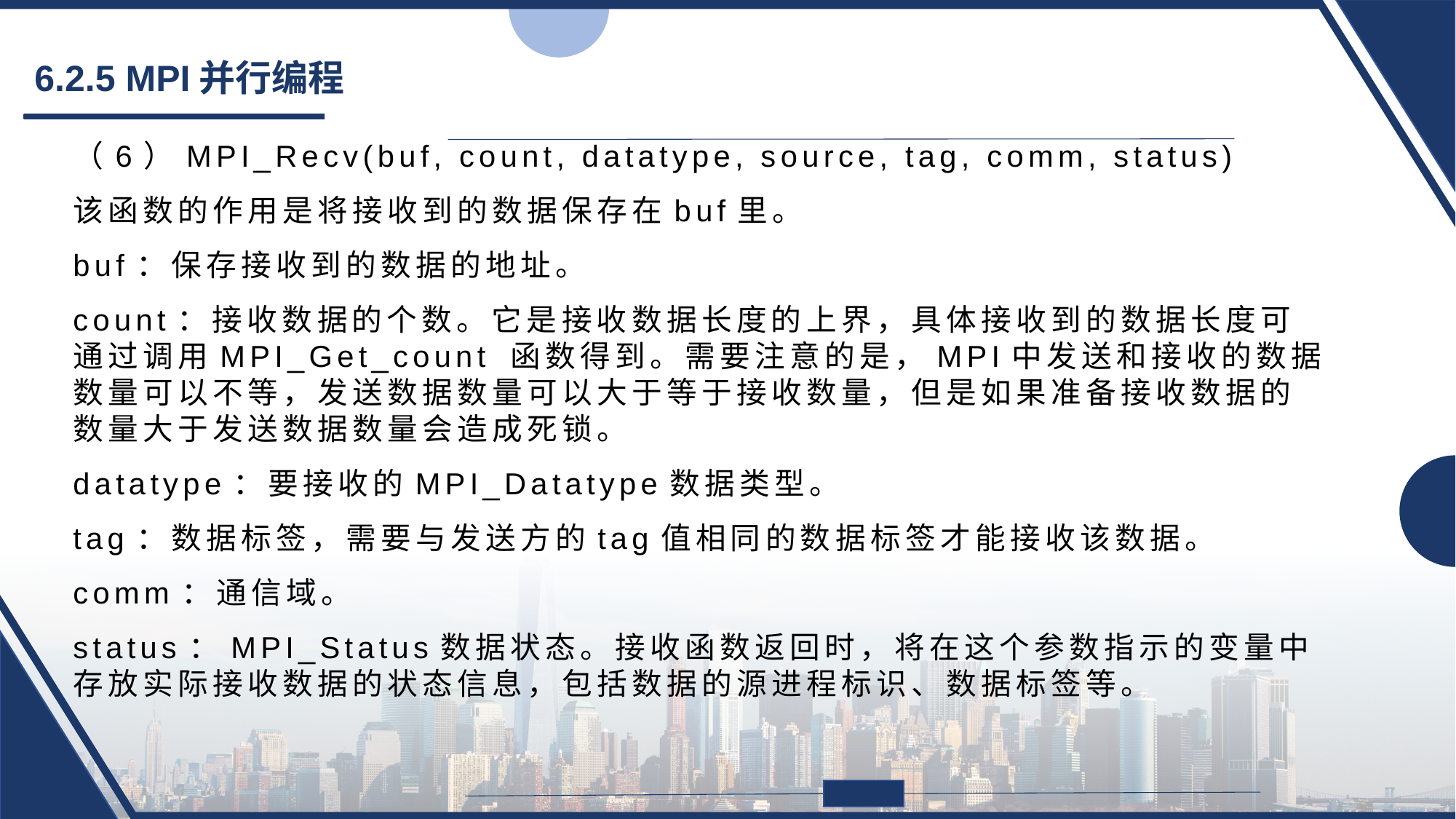

# 6.2.5 MPI并行编程
（6）MPI_Recv(buf, count, datatype, source, tag, comm, status)
该函数的作用是将接收到的数据保存在buf里。
buf：保存接收到的数据的地址。
count：接收数据的个数。它是接收数据长度的上界，具体接收到的数据长度可通过调用MPI_Get_count 函数得到。需要注意的是，MPI中发送和接收的数据数量可以不等，发送数据数量可以大于等于接收数量，但是如果准备接收数据的数量大于发送数据数量会造成死锁。
datatype：要接收的MPI_Datatype数据类型。
tag：数据标签，需要与发送方的tag值相同的数据标签才能接收该数据。
comm：通信域。
status：MPI_Status数据状态。接收函数返回时，将在这个参数指示的变量中存放实际接收数据的状态信息，包括数据的源进程标识、数据标签等。